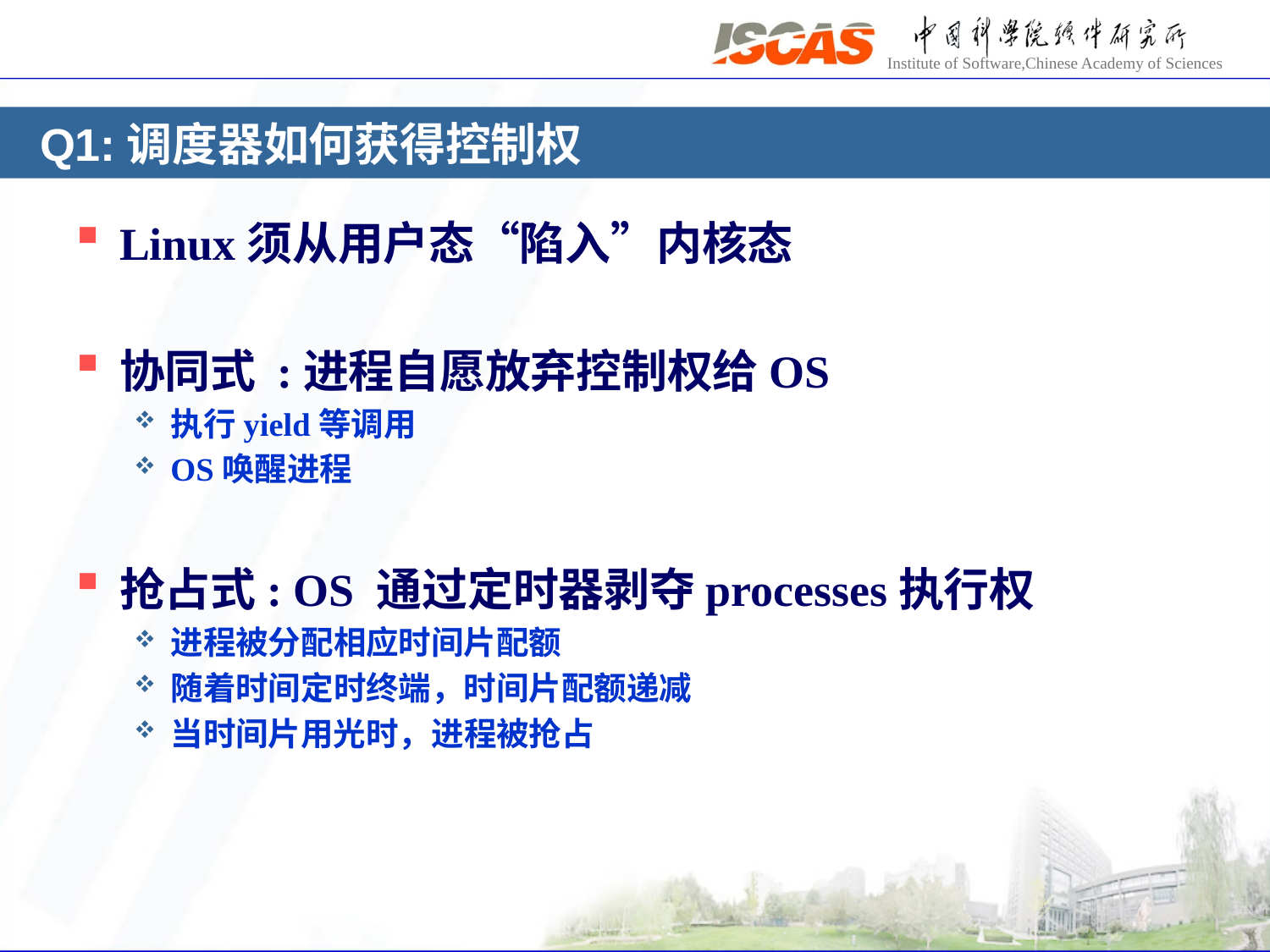

# Q1:调度器如何获得控制权
Linux须从用户态“陷入”内核态

协同式 :进程自愿放弃控制权给OS
执行yield等调用
OS唤醒进程

抢占式: OS 通过定时器剥夺processes执行权
进程被分配相应时间片配额
随着时间定时终端，时间片配额递减
当时间片用光时，进程被抢占